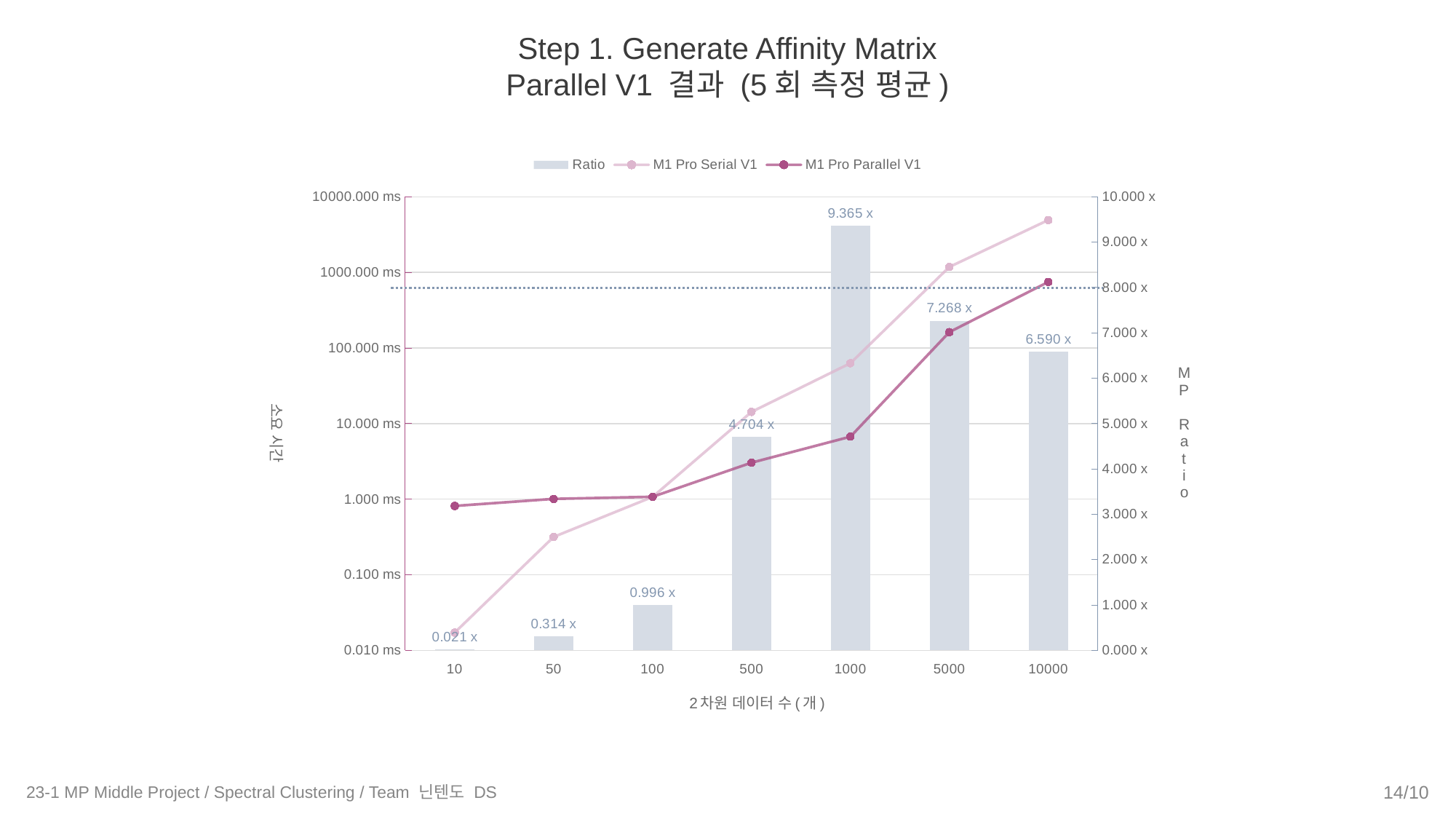

Step 1. Generate Affinity Matrix
Parallel V1 결과 (5회 측정 평균)

### Chart

| Category |  |  |  |
|---|---|---|---|
23-1 MP Middle Project / Spectral Clustering / Team 닌텐도 DS
14/10